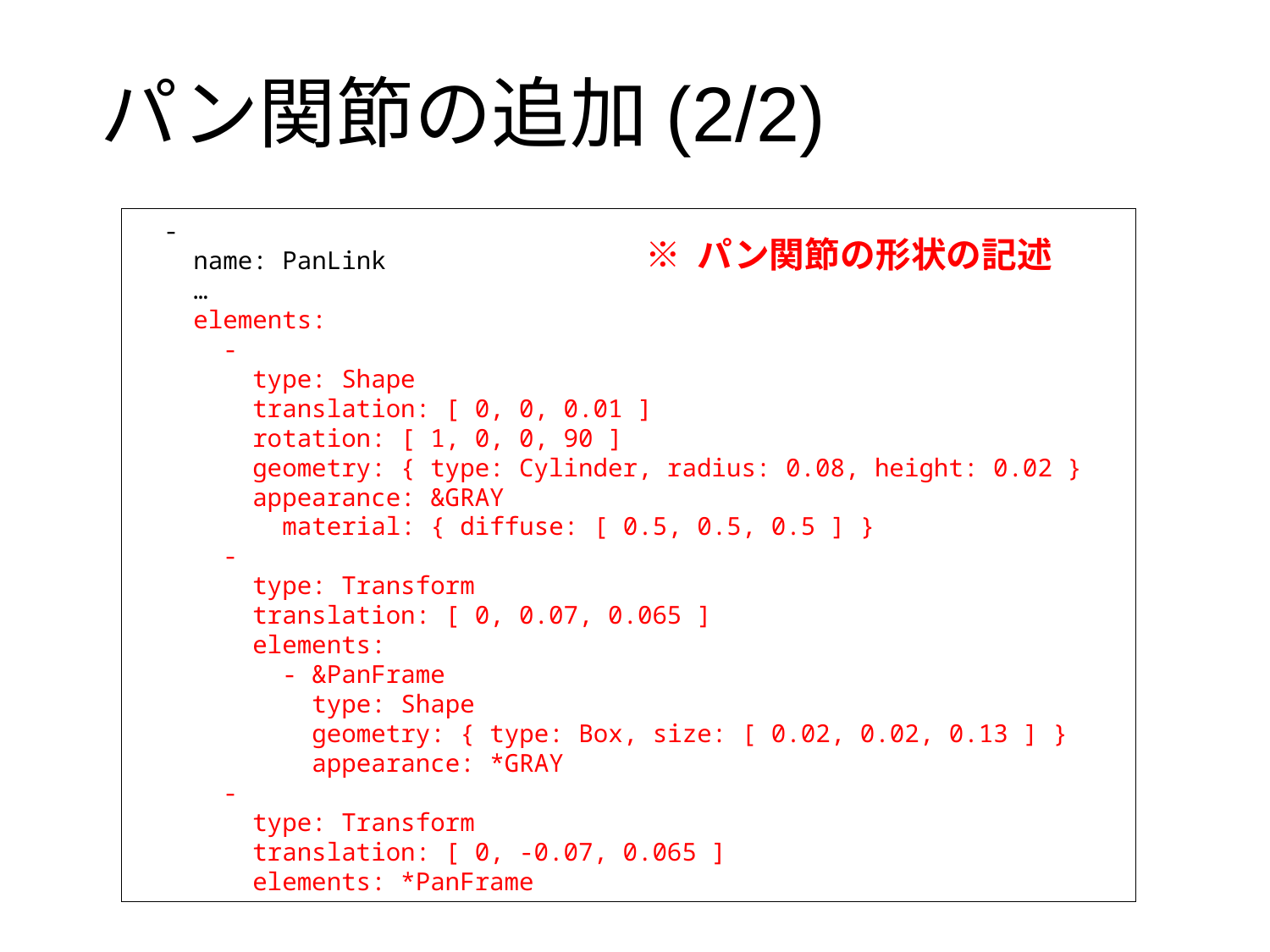

# パン関節の追加(2/2)
  -
    name: PanLink
    …
    elements:
      -
        type: Shape
        translation: [ 0, 0, 0.01 ]
        rotation: [ 1, 0, 0, 90 ]
        geometry: { type: Cylinder, radius: 0.08, height: 0.02 }
        appearance: &GRAY
          material: { diffuse: [ 0.5, 0.5, 0.5 ] }
      -
        type: Transform
        translation: [ 0, 0.07, 0.065 ]
        elements:
          - &PanFrame
            type: Shape
            geometry: { type: Box, size: [ 0.02, 0.02, 0.13 ] }
            appearance: *GRAY
      -
        type: Transform
        translation: [ 0, -0.07, 0.065 ]
        elements: *PanFrame
※ パン関節の形状の記述